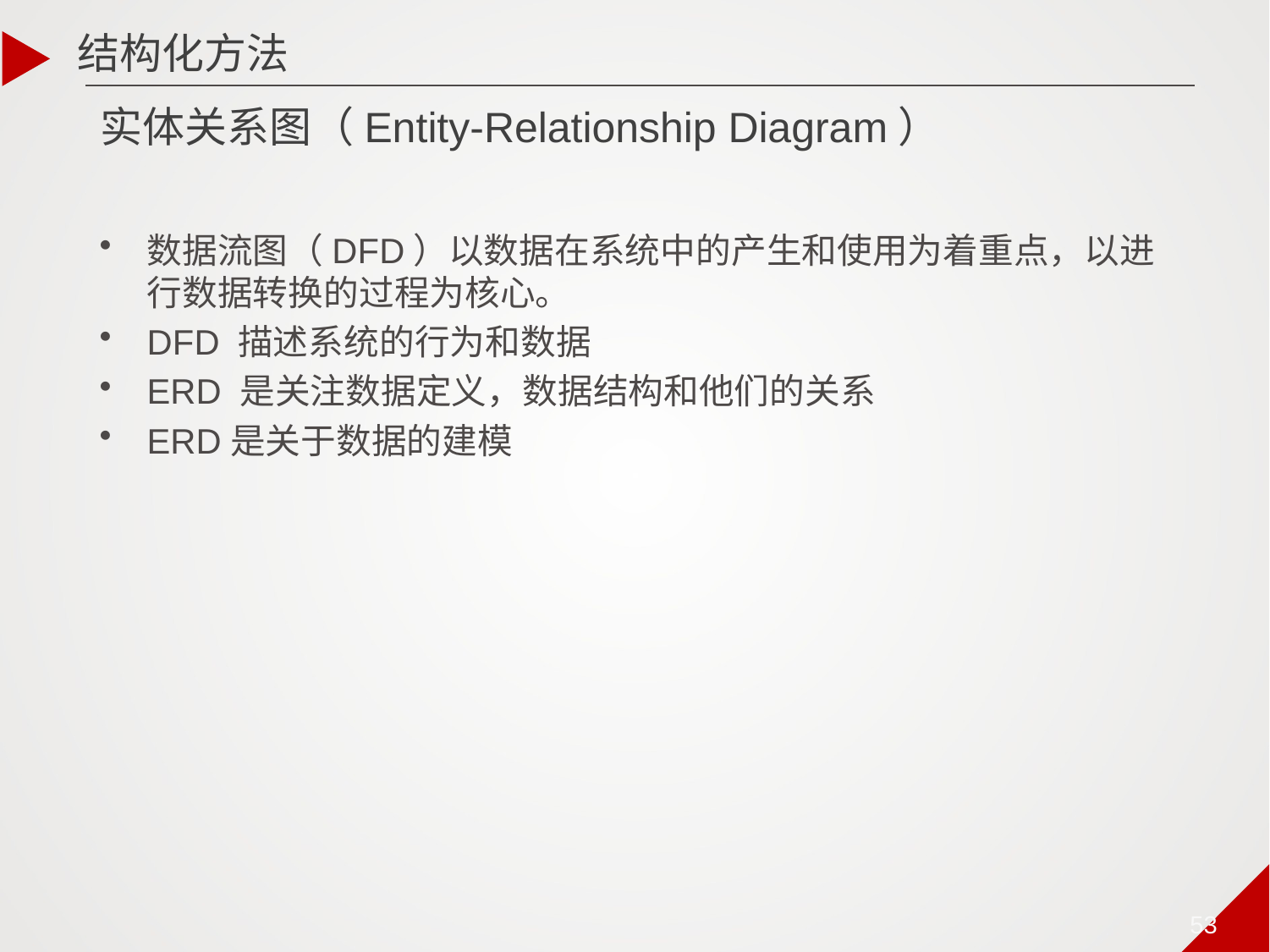

结构化方法

# 实体关系图（Entity-Relationship Diagram）
数据流图（DFD）以数据在系统中的产生和使用为着重点，以进行数据转换的过程为核心。
DFD 描述系统的行为和数据
ERD 是关注数据定义，数据结构和他们的关系
ERD是关于数据的建模